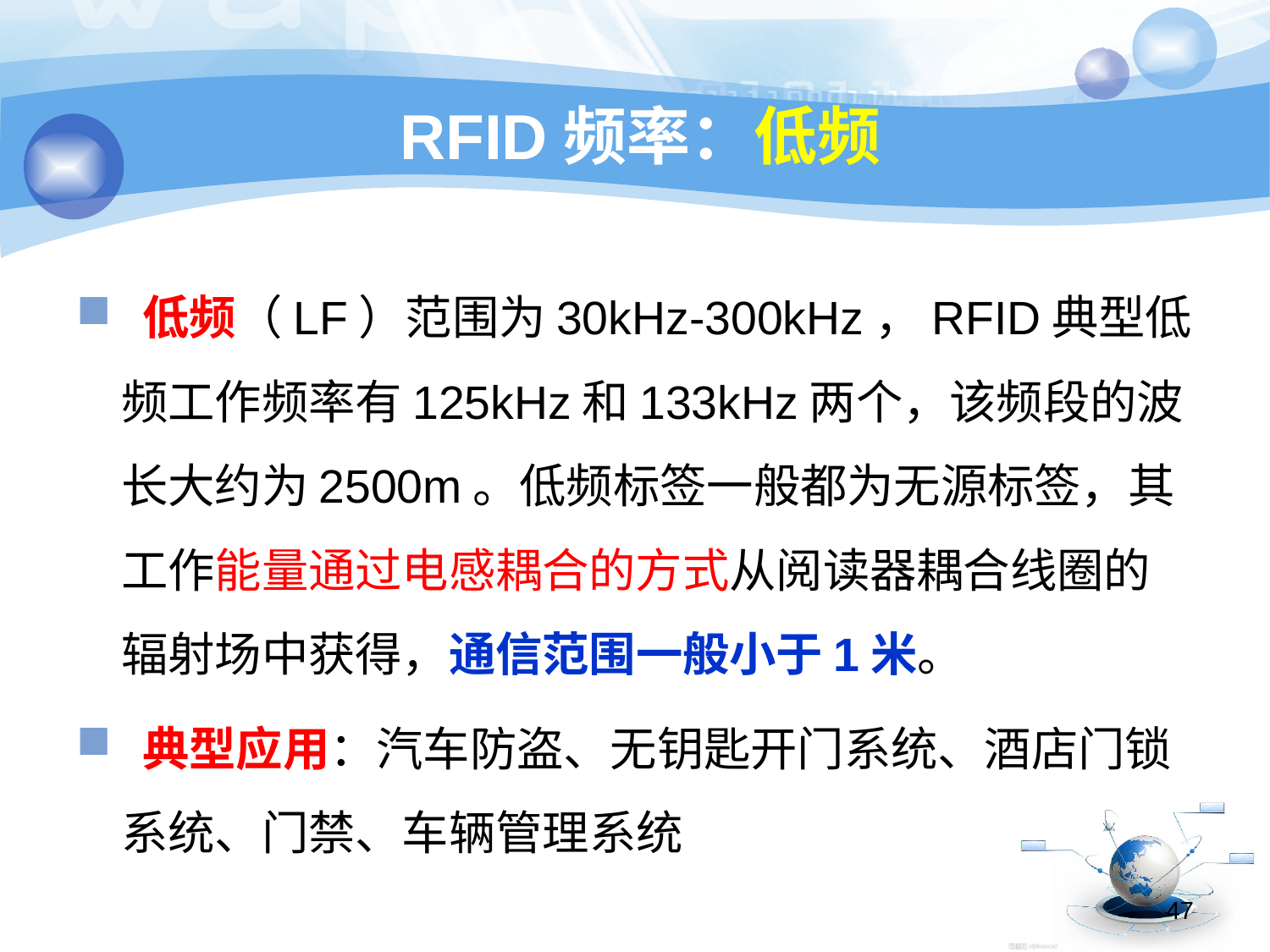

# RFID频率：低频
 低频（LF）范围为30kHz-300kHz，RFID典型低频工作频率有125kHz和133kHz两个，该频段的波长大约为2500m。低频标签一般都为无源标签，其工作能量通过电感耦合的方式从阅读器耦合线圈的辐射场中获得，通信范围一般小于1米。
 典型应用：汽车防盗、无钥匙开门系统、酒店门锁系统、门禁、车辆管理系统
47